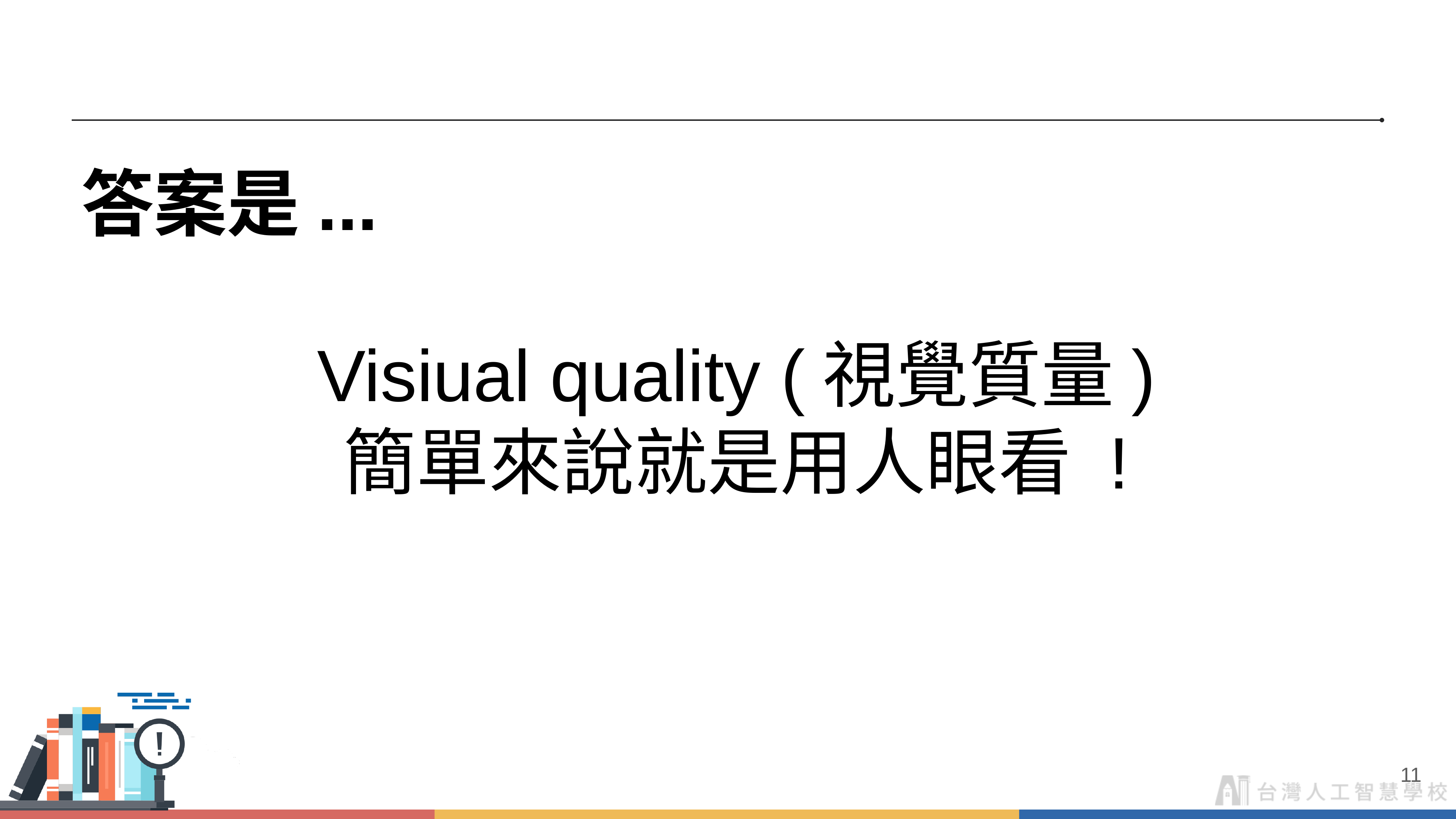

答案是...
Visiual quality (視覺質量)
簡單來說就是用人眼看 !
11